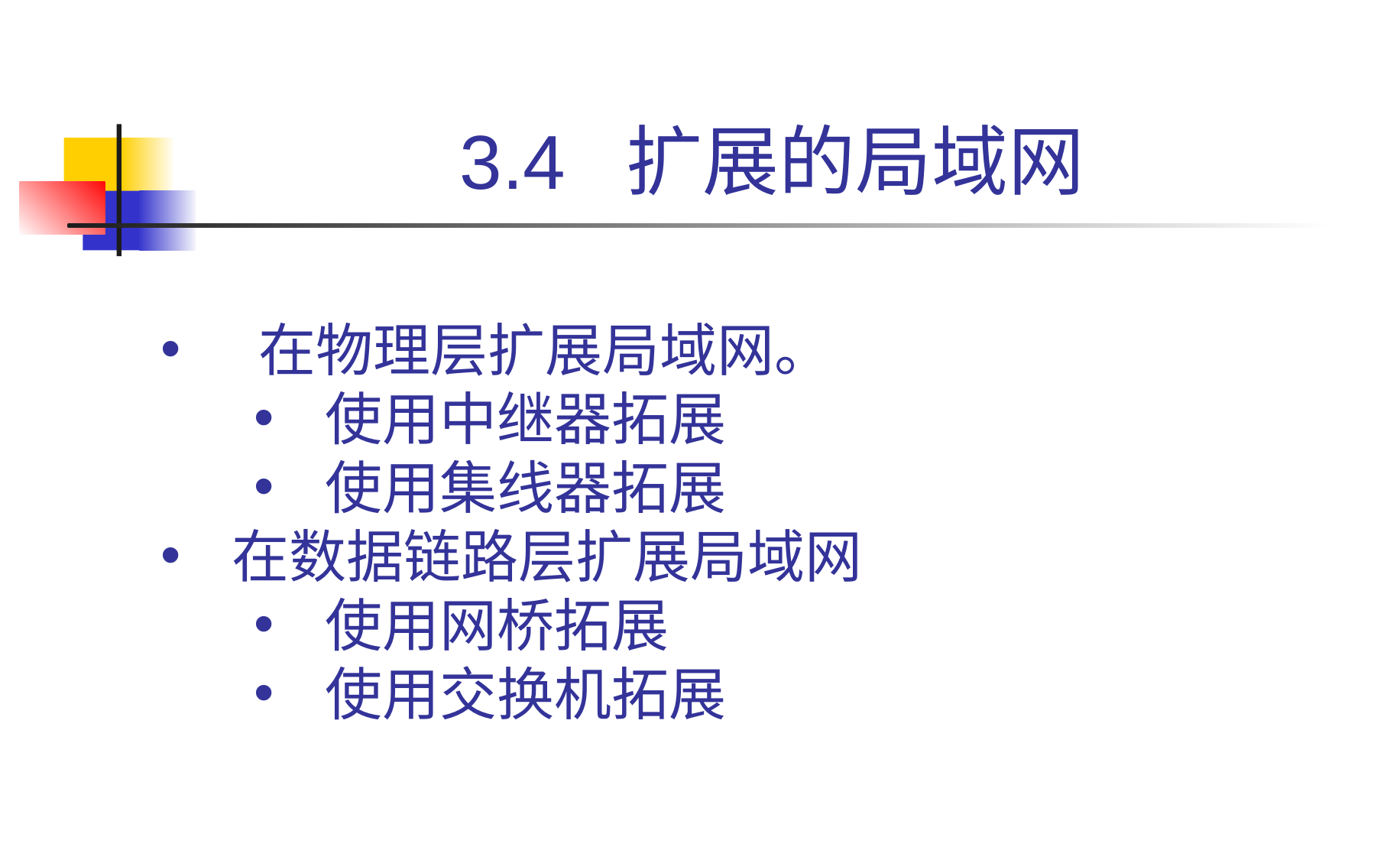

# 3.4  扩展的局域网
 在物理层扩展局域网。
使用中继器拓展
使用集线器拓展
在数据链路层扩展局域网
使用网桥拓展
使用交换机拓展